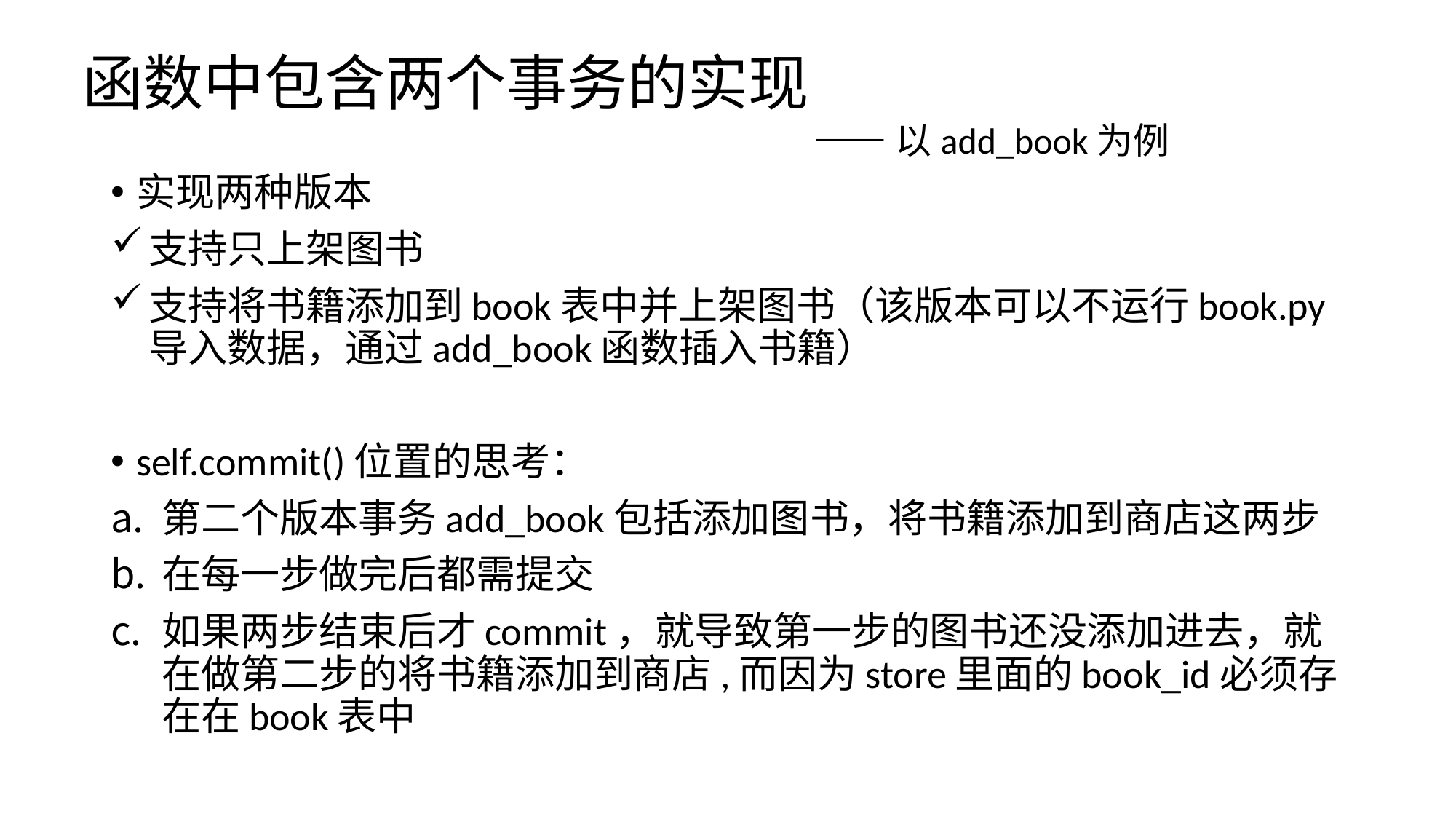

# 函数中包含两个事务的实现
——以add_book为例
实现两种版本
支持只上架图书
支持将书籍添加到book表中并上架图书（该版本可以不运行book.py导入数据，通过add_book函数插入书籍）

self.commit()位置的思考：
第二个版本事务add_book包括添加图书，将书籍添加到商店这两步
在每一步做完后都需提交
如果两步结束后才commit，就导致第一步的图书还没添加进去，就在做第二步的将书籍添加到商店,而因为store里面的book_id必须存在在book表中